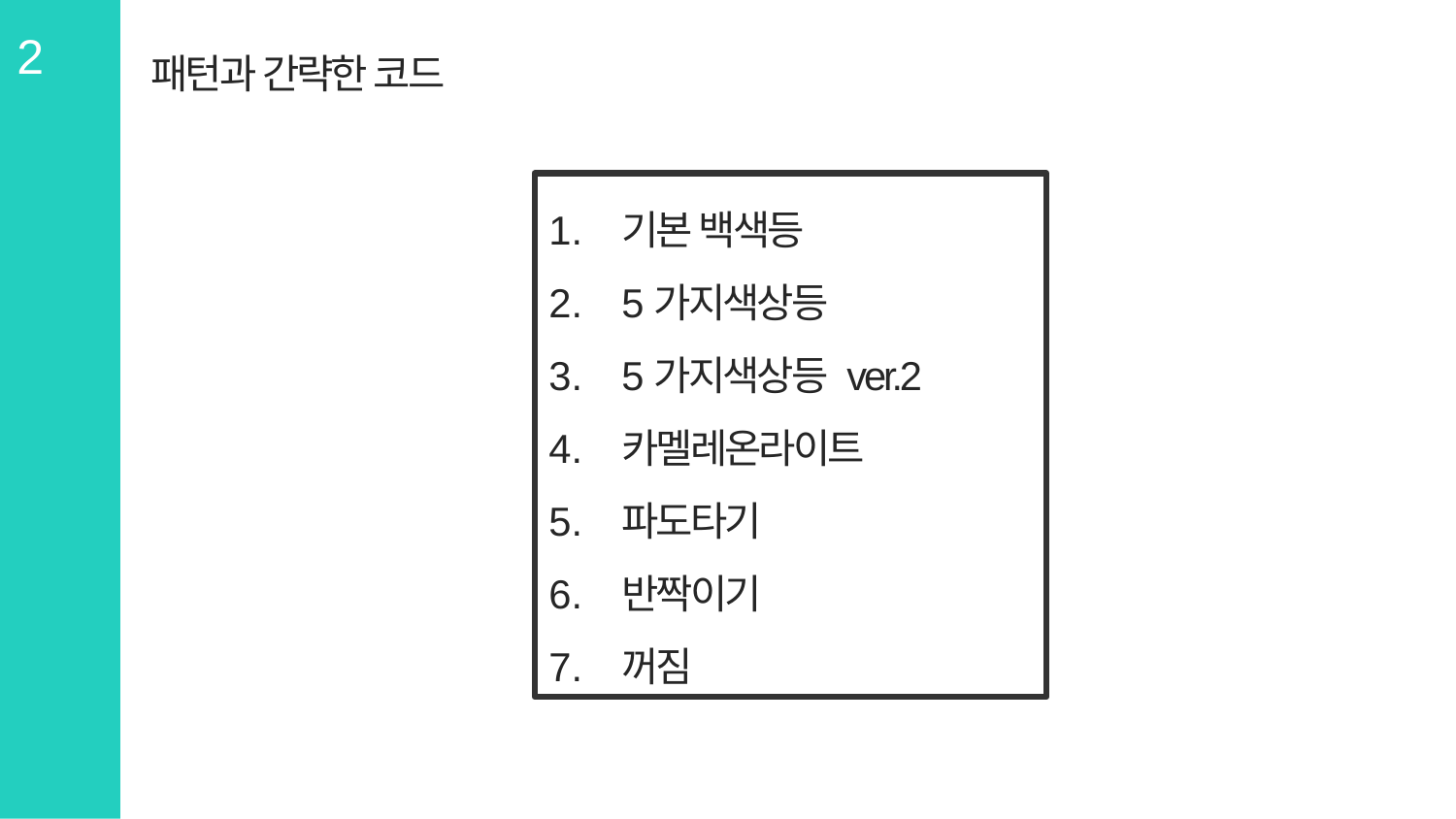

패턴과 간략한 코드
2
기본 백색등
5가지색상등
5가지색상등 ver.2
카멜레온라이트
파도타기
반짝이기
꺼짐
?
?
?
?